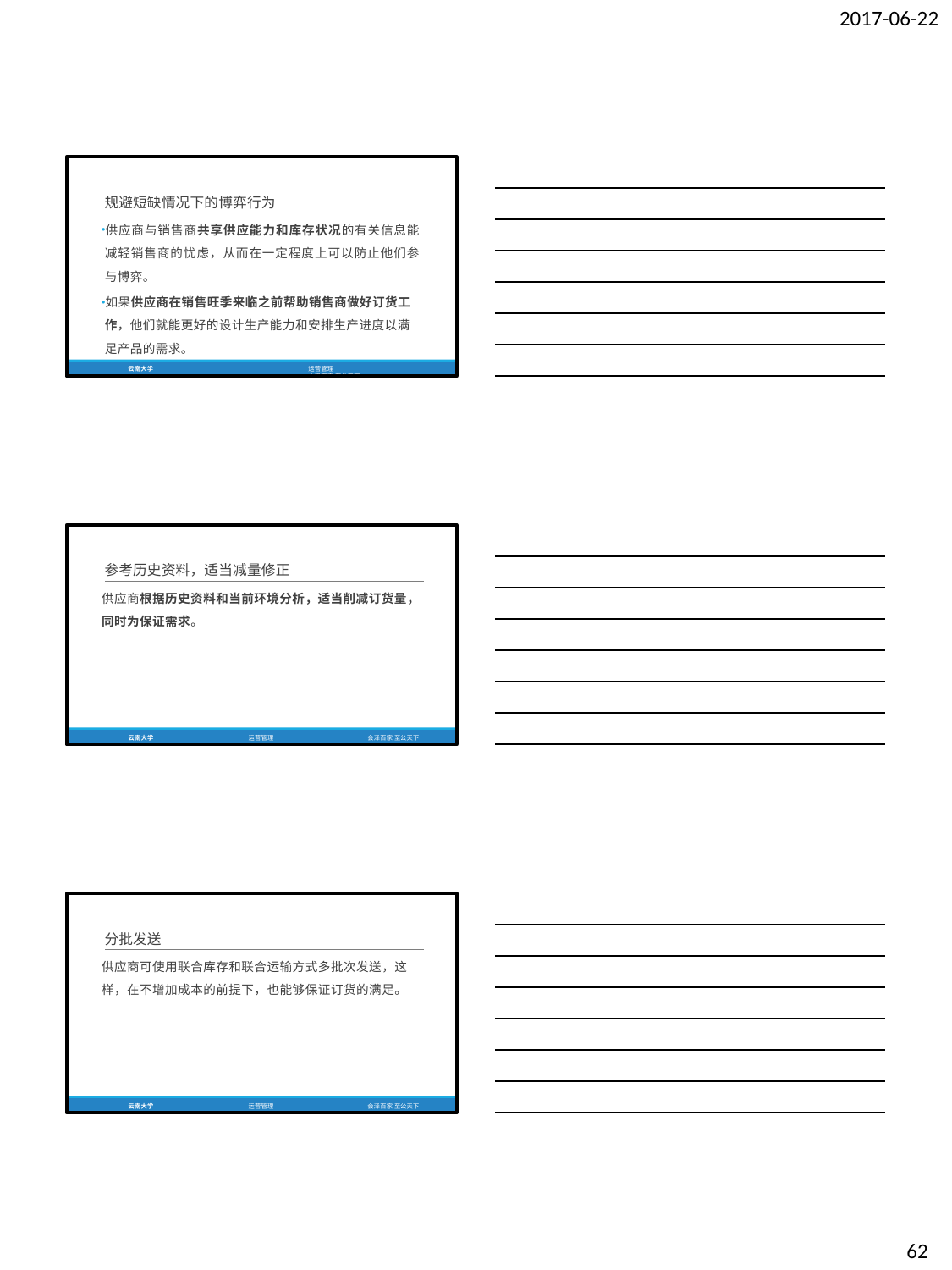

2017-06-22

规避短缺情况下的博弈行为
供应商与销售商共享供应能力和库存状况的有关信息能 减轻销售商的忧虑，从而在一定程度上可以防止他们参 与博弈。
如果供应商在销售旺季来临之前帮助销售商做好订货工 作，他们就能更好的设计生产能力和安排生产进度以满 足产品的需求。
云南大学	运营管理	会泽百家 至公天下

参考历史资料，适当减量修正
供应商根据历史资料和当前环境分析，适当削减订货量，  同时为保证需求。

云南大学
运营管理
会泽百家 至公天下

分批发送
供应商可使用联合库存和联合运输方式多批次发送，这 样，在不增加成本的前提下，也能够保证订货的满足。

云南大学
运营管理
会泽百家 至公天下

62